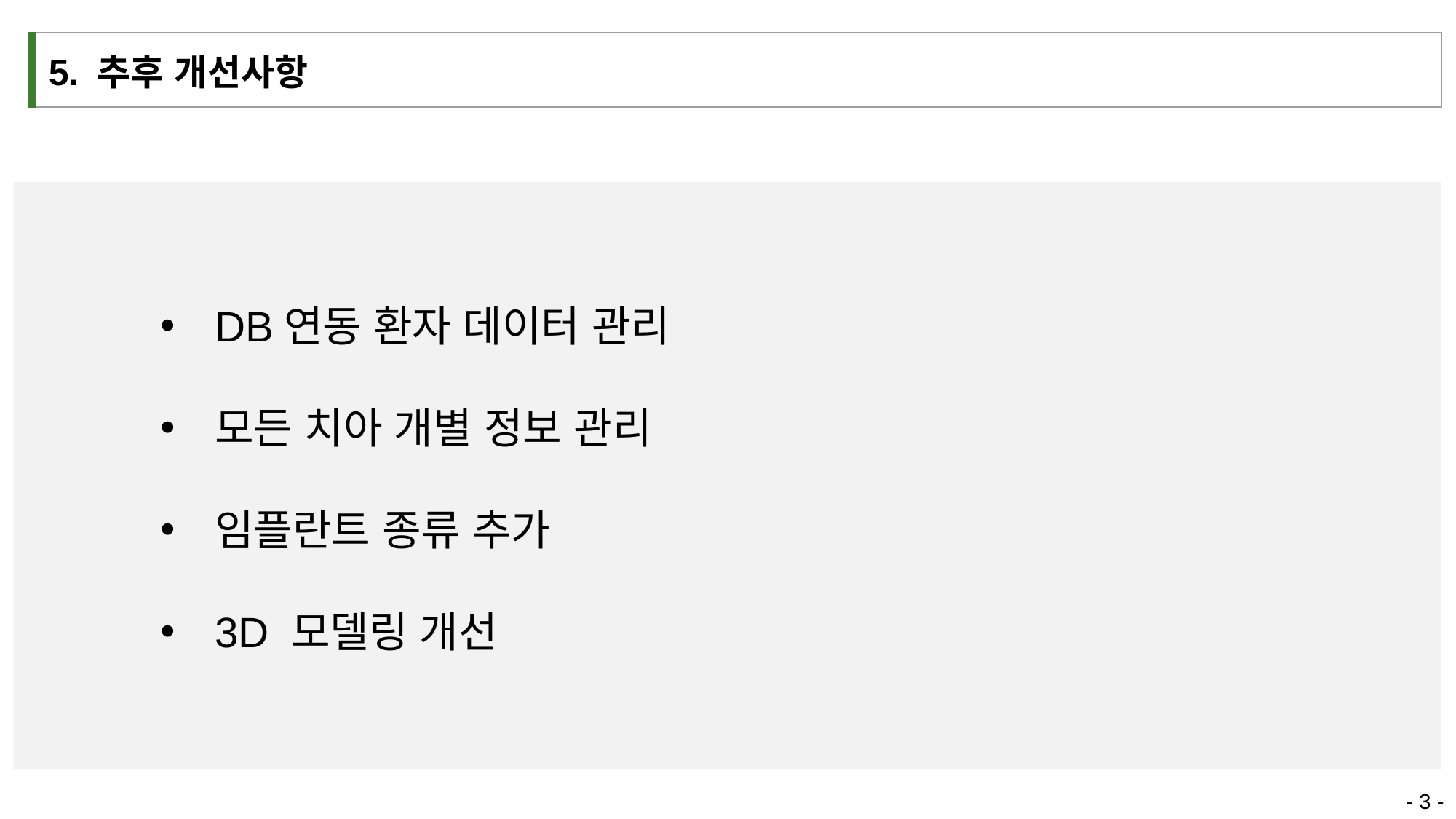

| 5. 추후 개선사항 |
| --- |
DB연동 환자 데이터 관리

모든 치아 개별 정보 관리

임플란트 종류 추가

3D 모델링 개선
- 3 -